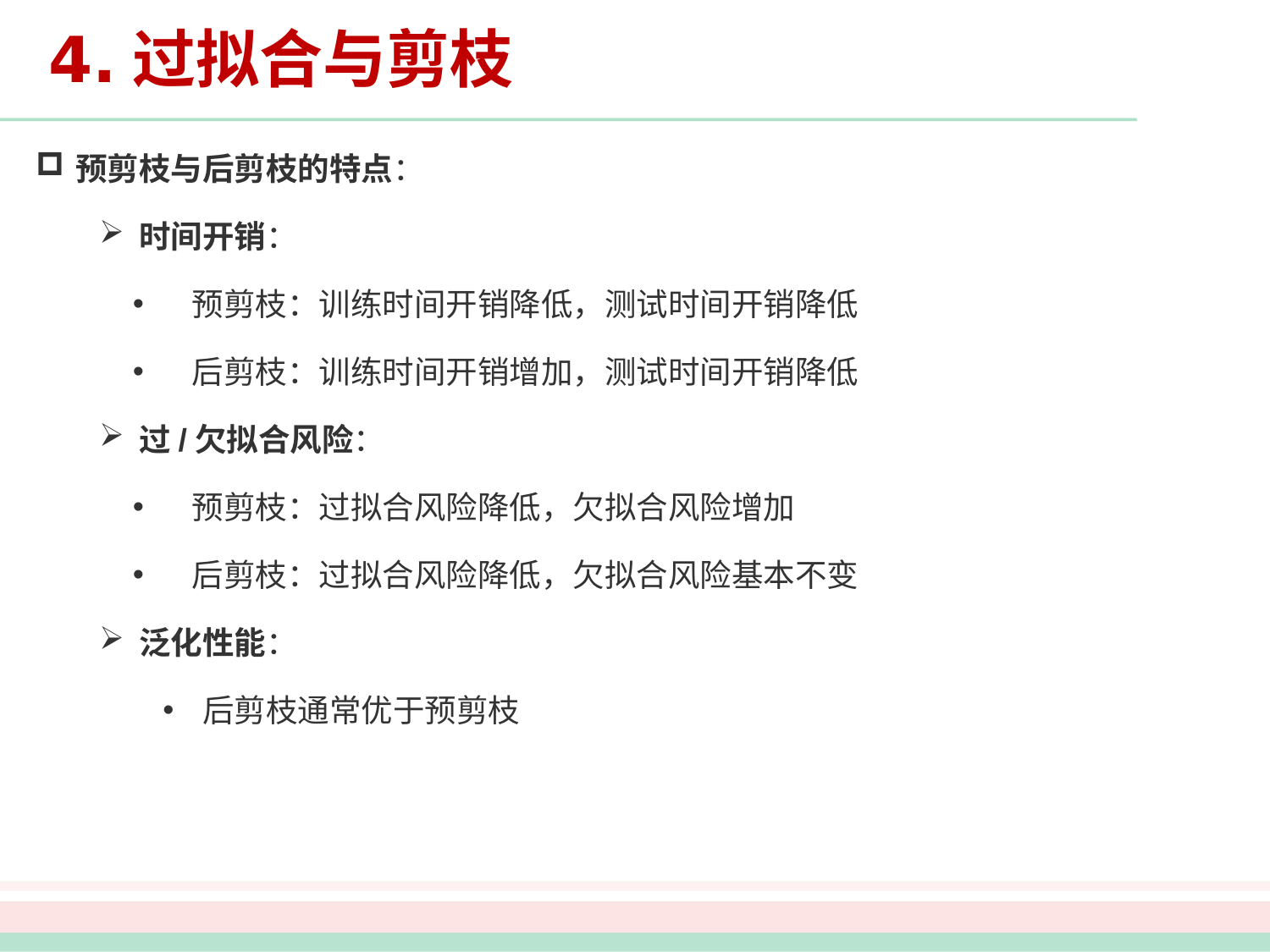

# 4.过拟合与剪枝
预剪枝与后剪枝的特点：
时间开销：
   预剪枝：训练时间开销降低，测试时间开销降低
   后剪枝：训练时间开销增加，测试时间开销降低
过/欠拟合风险：
   预剪枝：过拟合风险降低，欠拟合风险增加
   后剪枝：过拟合风险降低，欠拟合风险基本不变
泛化性能：
后剪枝通常优于预剪枝